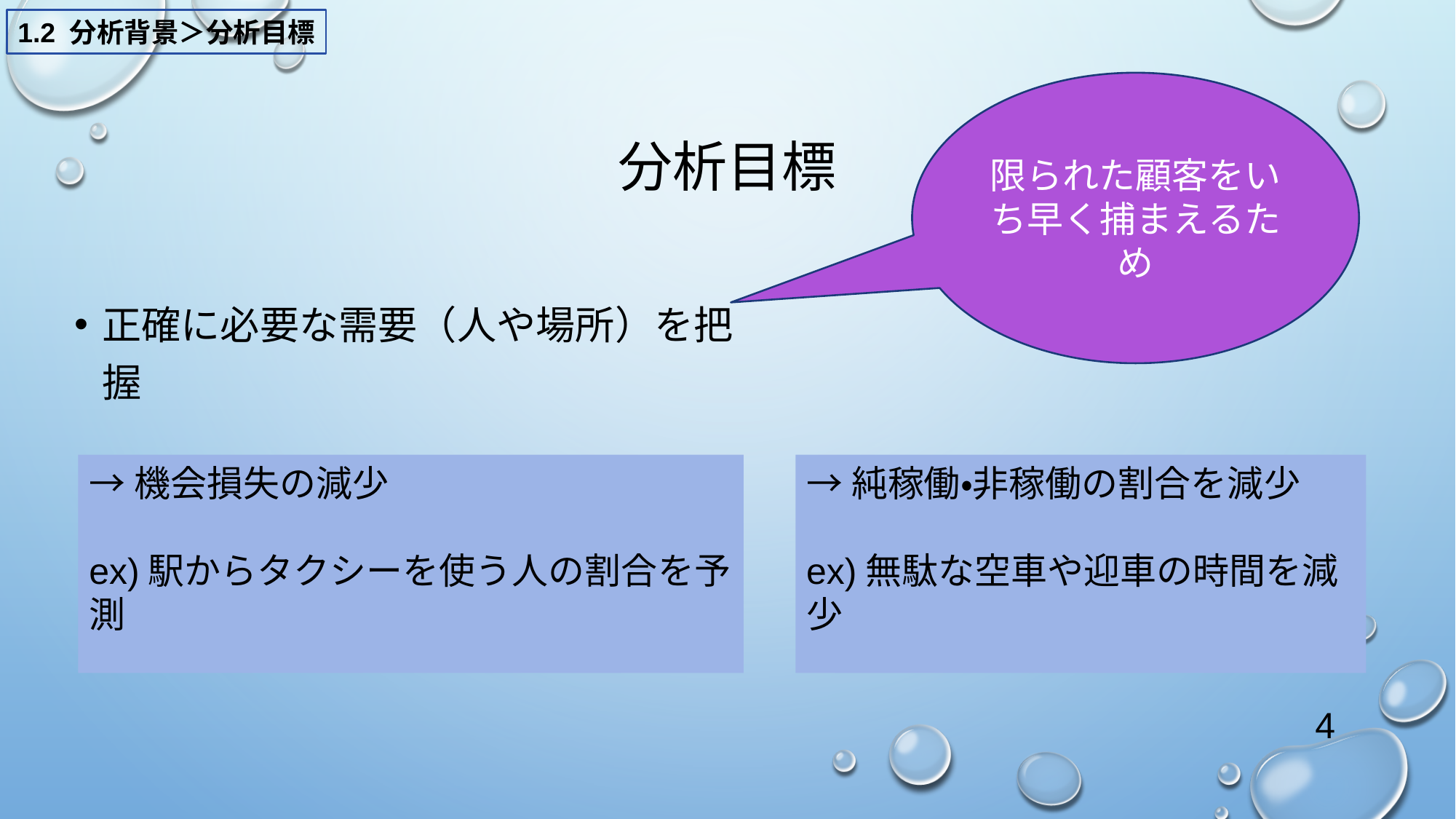

1.2 分析背景＞分析目標
限られた顧客をいち早く捕まえるため
# 分析目標
正確に必要な需要（人や場所）を把握

→機会損失の減少

ex)駅からタクシーを使う人の割合を予測

→純稼働・非稼働の割合を減少

ex)無駄な空車や迎車の時間を減少

4